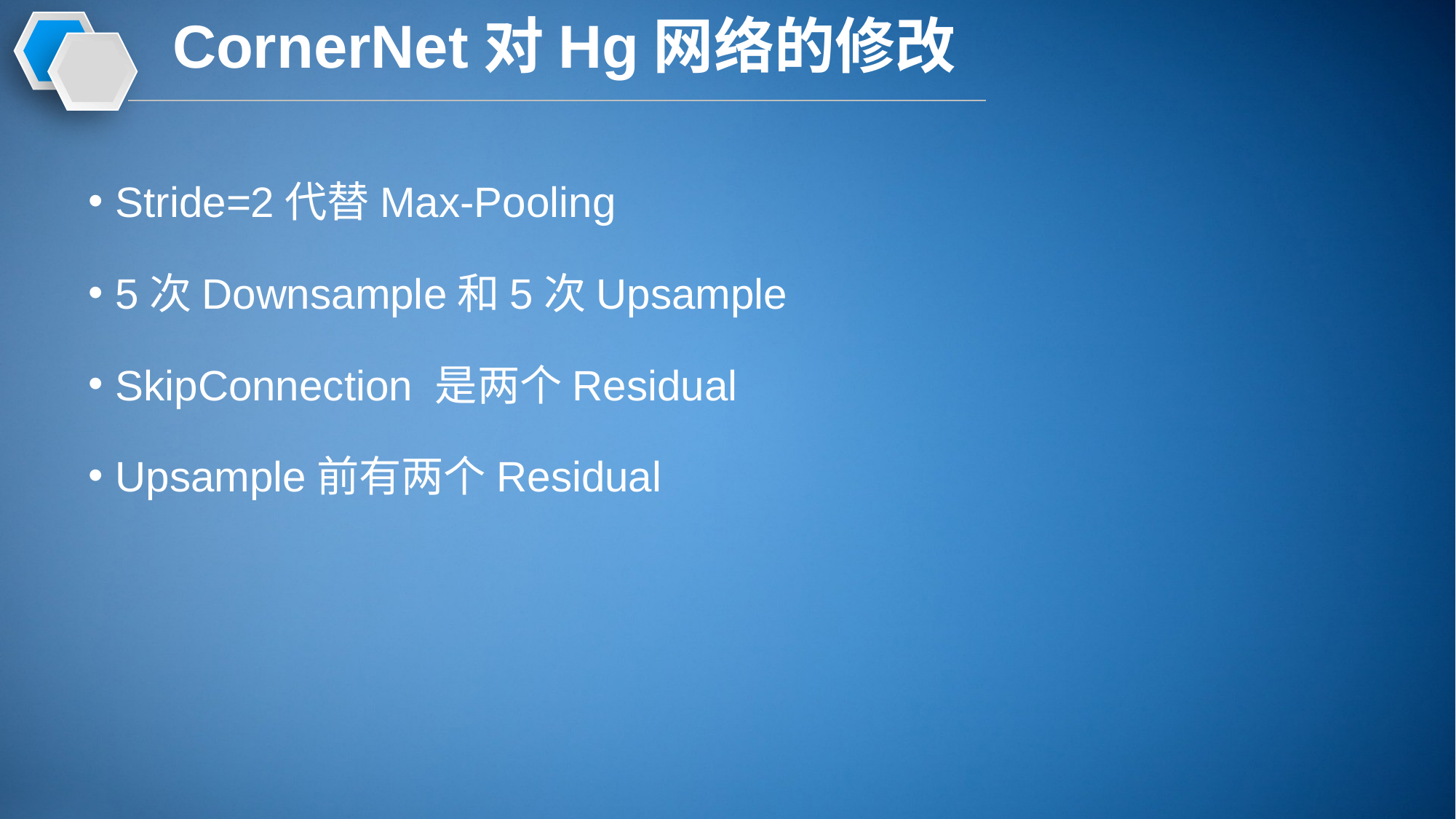

# CornerNet对Hg网络的修改
Stride=2代替Max-Pooling
5次Downsample和5次Upsample
SkipConnection 是两个Residual
Upsample前有两个Residual